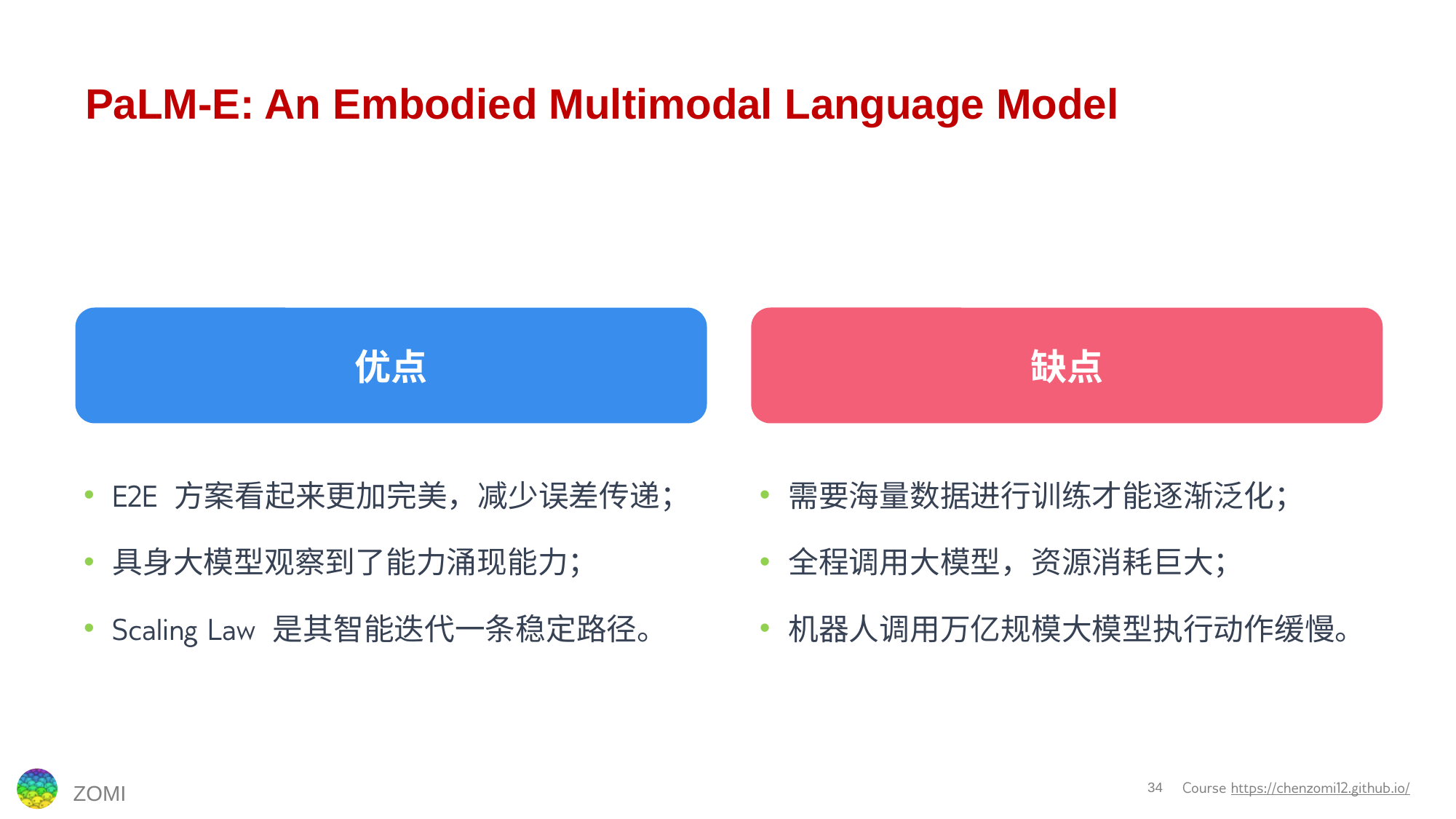

# PaLM-E: An Embodied Multimodal Language Model
优点
缺点
E2E 方案看起来更加完美，减少误差传递；
具身大模型观察到了能力涌现能力；
Scaling Law 是其智能迭代一条稳定路径。
需要海量数据进行训练才能逐渐泛化；
全程调用大模型，资源消耗巨大；
机器人调用万亿规模大模型执行动作缓慢。